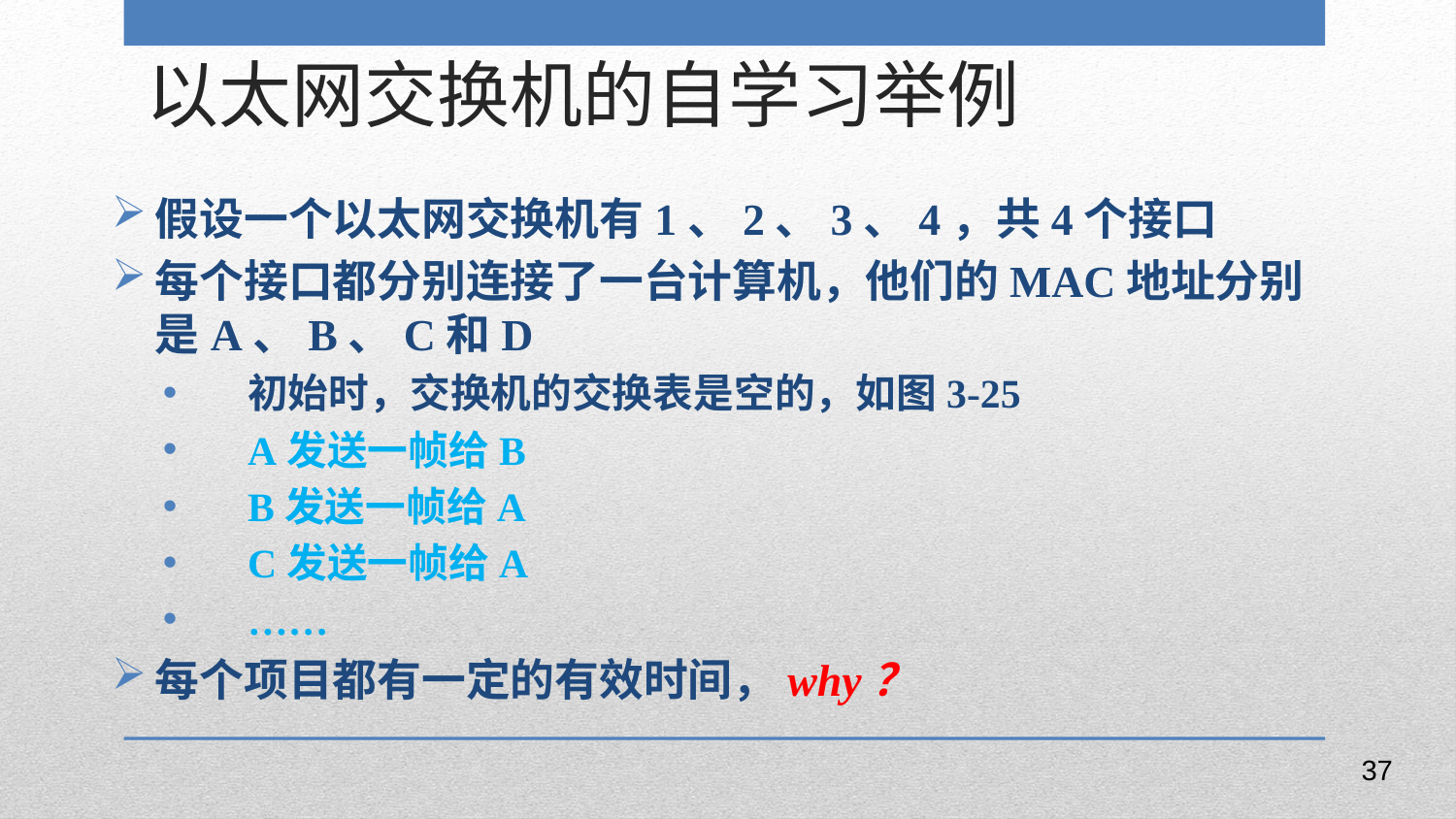

以太网交换机的自学习举例
假设一个以太网交换机有1、2、3、4，共4个接口
每个接口都分别连接了一台计算机，他们的MAC地址分别是A、B、C和D
初始时，交换机的交换表是空的，如图3-25
A发送一帧给B
B发送一帧给A
C发送一帧给A
……
每个项目都有一定的有效时间，why？
37